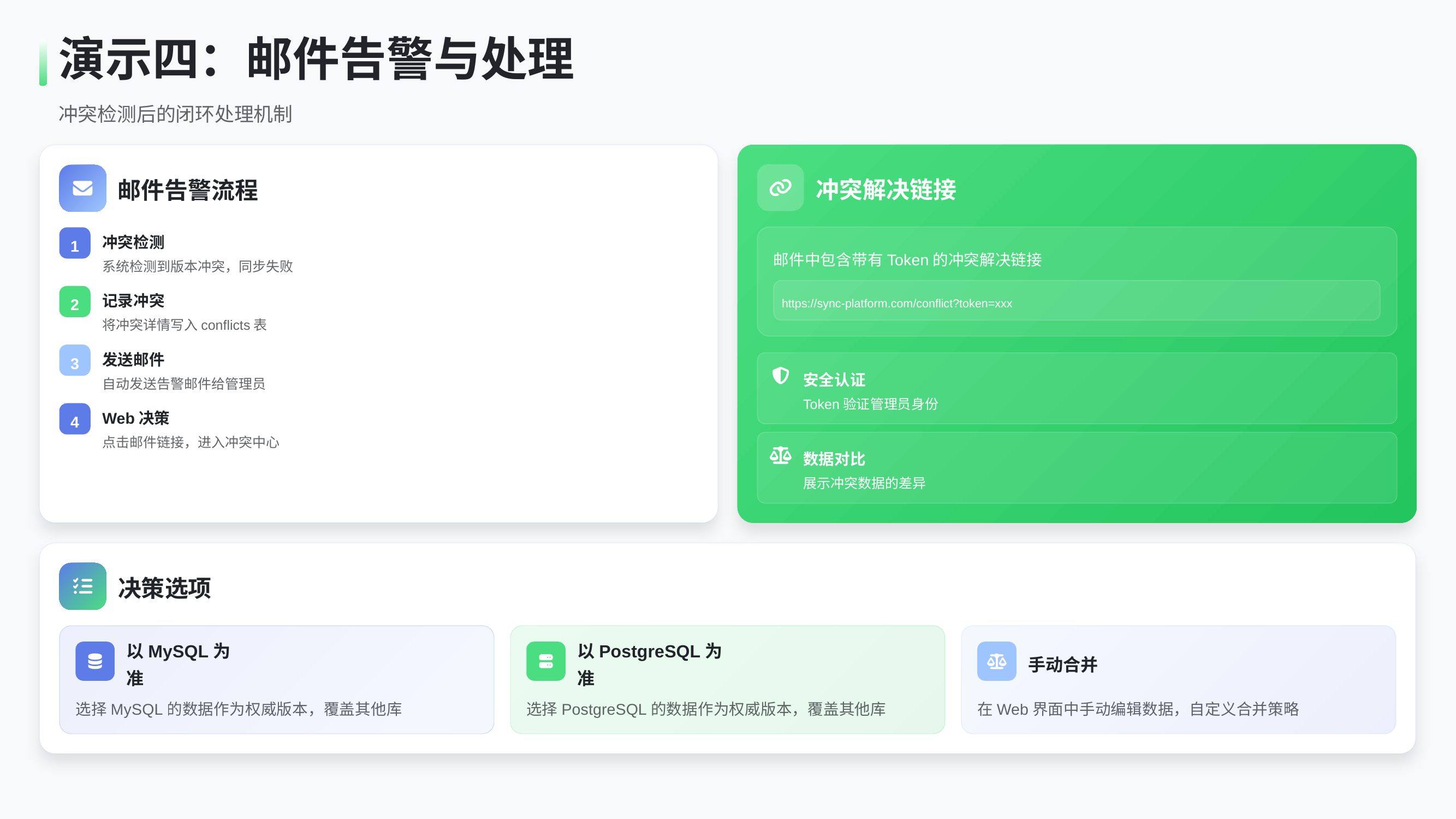

演示四：邮件告警与处理
冲突检测后的闭环处理机制

冲突解决链接
邮件告警流程

1

冲突检测
邮件中包含带有Token的冲突解决链接
系统检测到版本冲突，同步失败

2

记录冲突
https://sync-platform.com/conflict?token=xxx
将冲突详情写入conflicts表
3

发送邮件

安全认证

自动发送告警邮件给管理员
Token验证管理员身份
4

Web决策
点击邮件链接，进入冲突中心

数据对比

展示冲突数据的差异

决策选项

以MySQL为准
以PostgreSQL为准
手动合并

选择MySQL的数据作为权威版本，覆盖其他库
选择PostgreSQL的数据作为权威版本，覆盖其他库
在Web界面中手动编辑数据，自定义合并策略